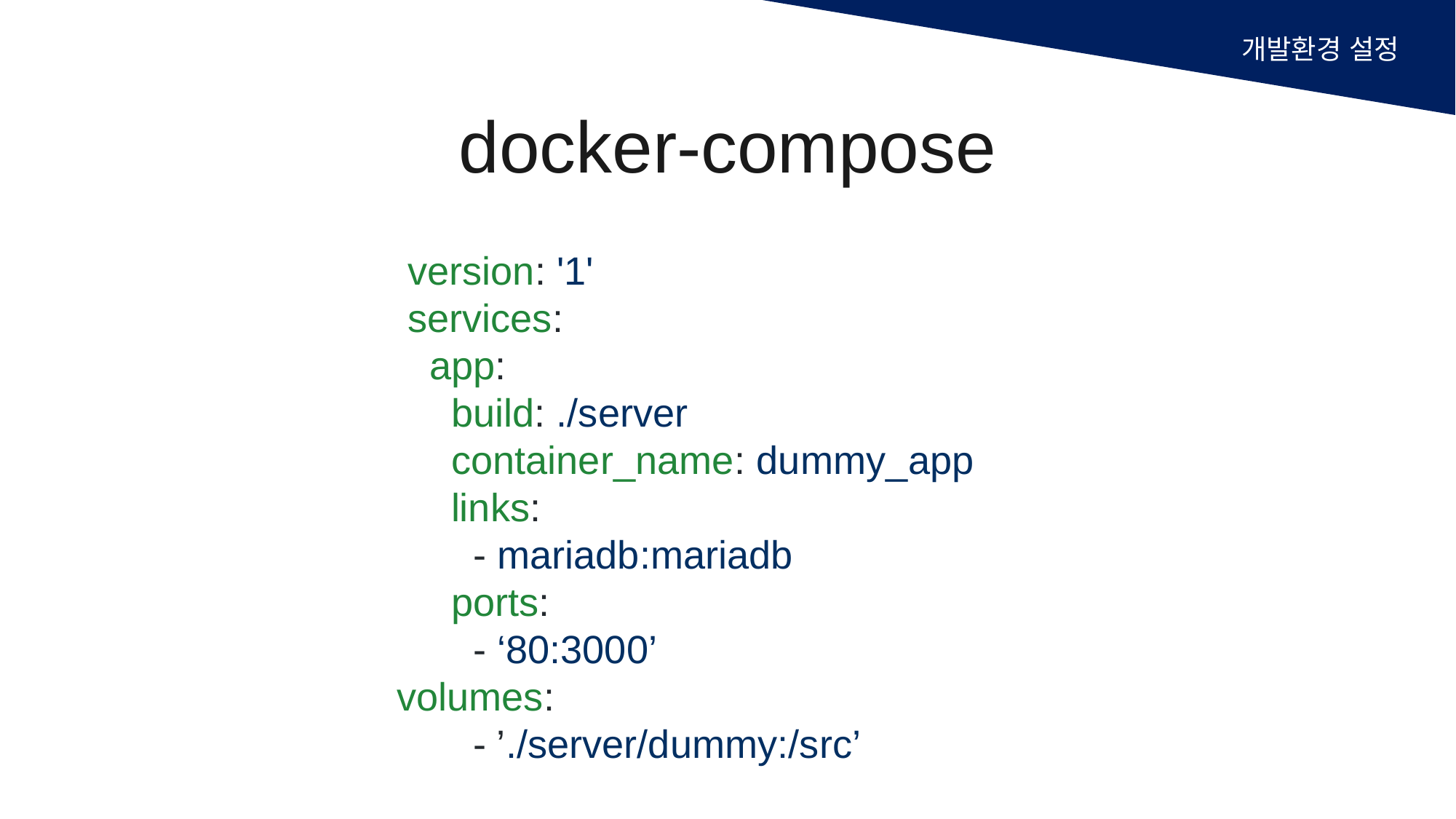

개발환경 설정
docker-compose
	version: '1'
	services:
	  app:
	    build: ./server
	    container_name: dummy_app
	    links:
	      - mariadb:mariadb
	    ports:
	      - ‘80:3000’
         volumes:
	      - ’./server/dummy:/src’